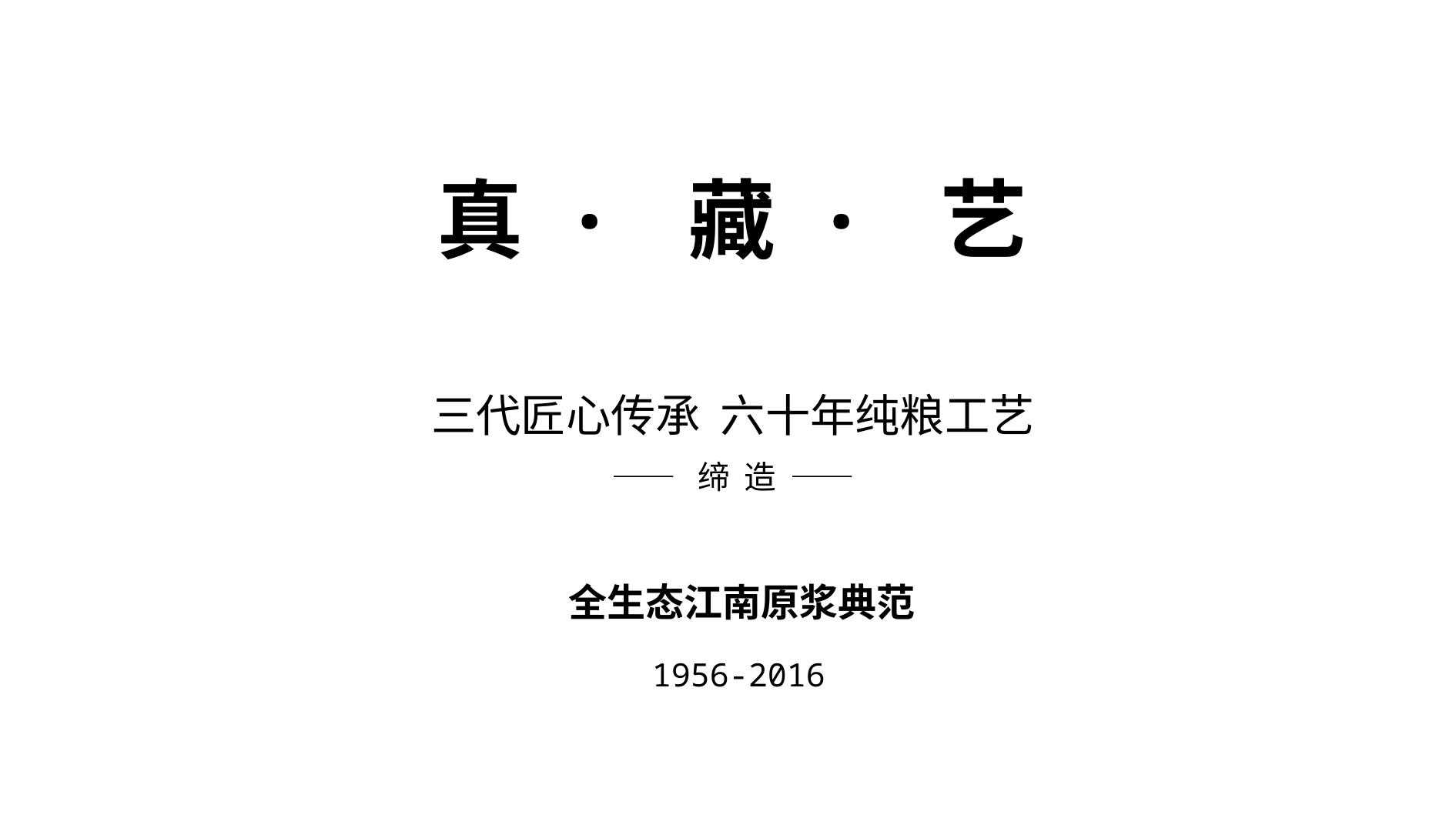

真 · 藏 · 艺
三代匠心传承  六十年纯粮工艺
——  缔  造  ——
全生态江南原浆典范
1956-2016